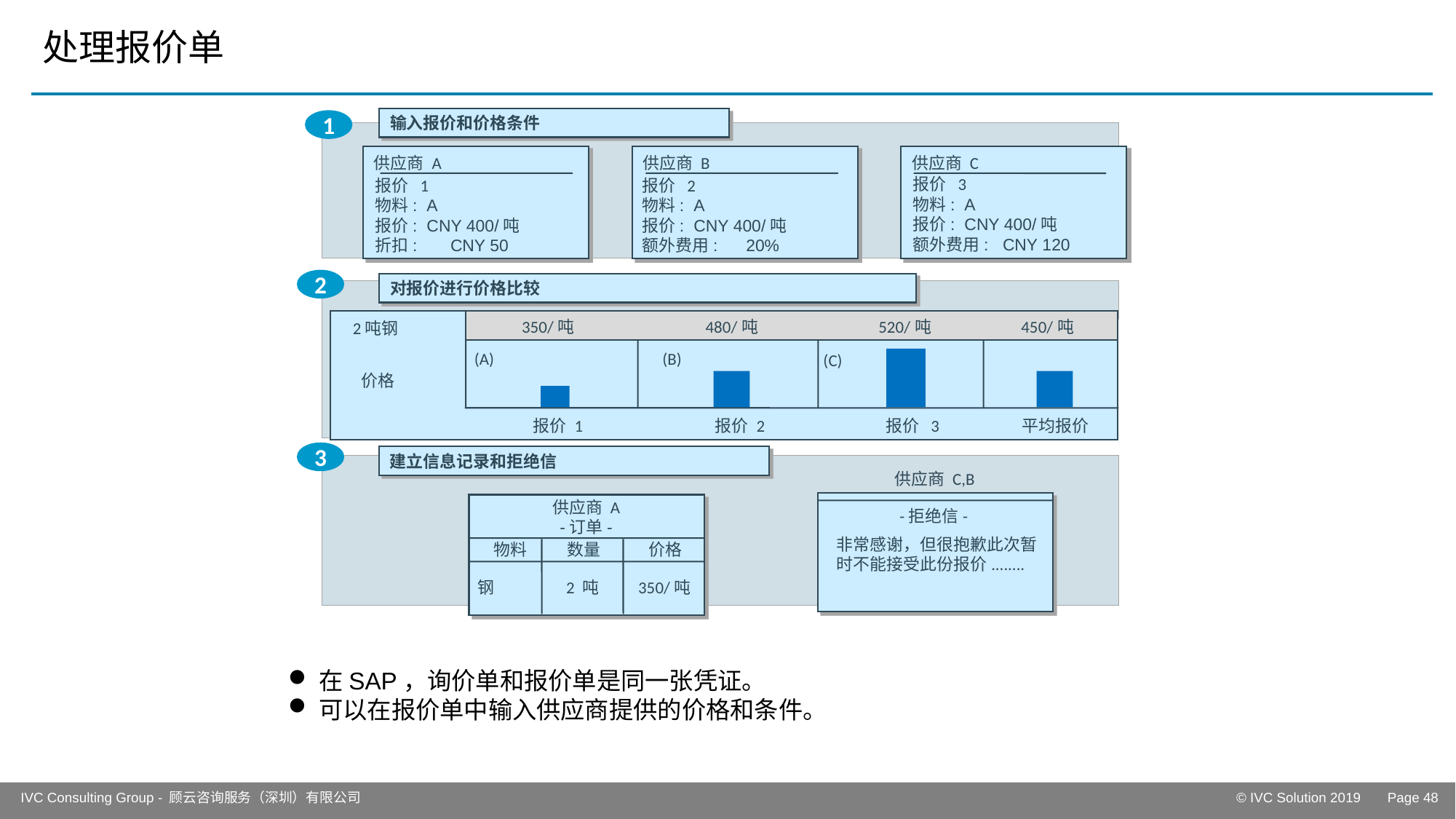

# 处理报价单
输入报价和价格条件
1

供应商 A

供应商 B

供应商 C

报价  3
物料:  A
报价:  CNY 400/吨
额外费用:   CNY 120
报价  1
物料:  A
报价:  CNY 400/吨
折扣:       CNY 50
报价  2
物料:  A
报价:  CNY 400/吨
额外费用:      20%

2
对报价进行价格比较

     350/吨
480/吨
520/吨
450/吨
2吨钢

(A)
(B)

(C)

价格

平均报价
报价 1
报价 2
报价  3
3
建立信息记录和拒绝信

供应商 C,B
供应商 A
-订单-

-拒绝信-

非常感谢，但很抱歉此次暂
时不能接受此份报价........
物料
数量
价格

钢
2 吨
350/吨
在SAP，询价单和报价单是同一张凭证。
可以在报价单中输入供应商提供的价格和条件。